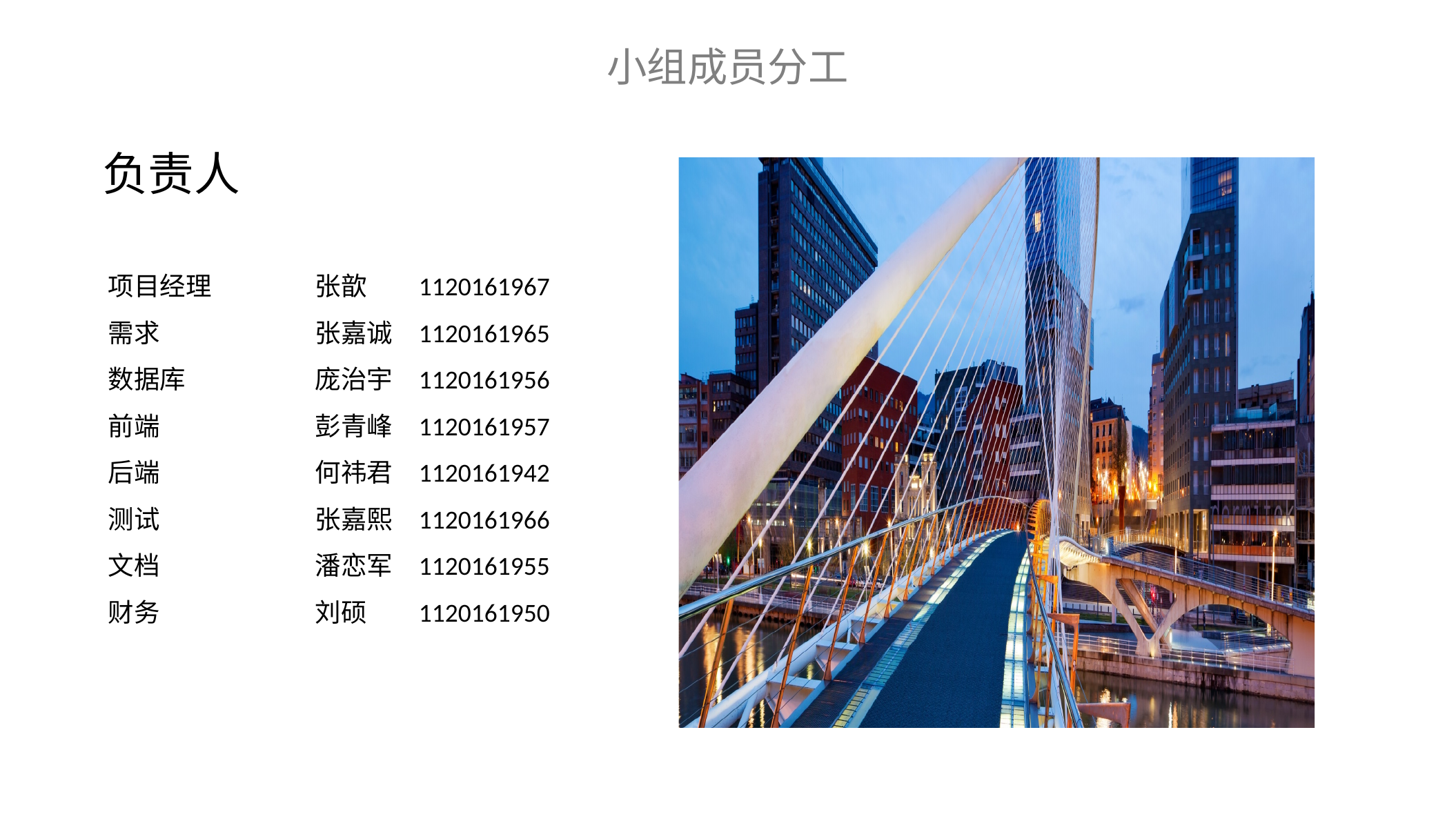

小组成员分工
负责人

项目经理 	张歆 	1120161967
需求 		张嘉诚 	1120161965
数据库 		庞治宇 	1120161956
前端 		彭青峰 	1120161957
后端		何祎君 	1120161942
测试 		张嘉熙 	1120161966
文档 		潘恋军 	1120161955
财务 		刘硕 	1120161950